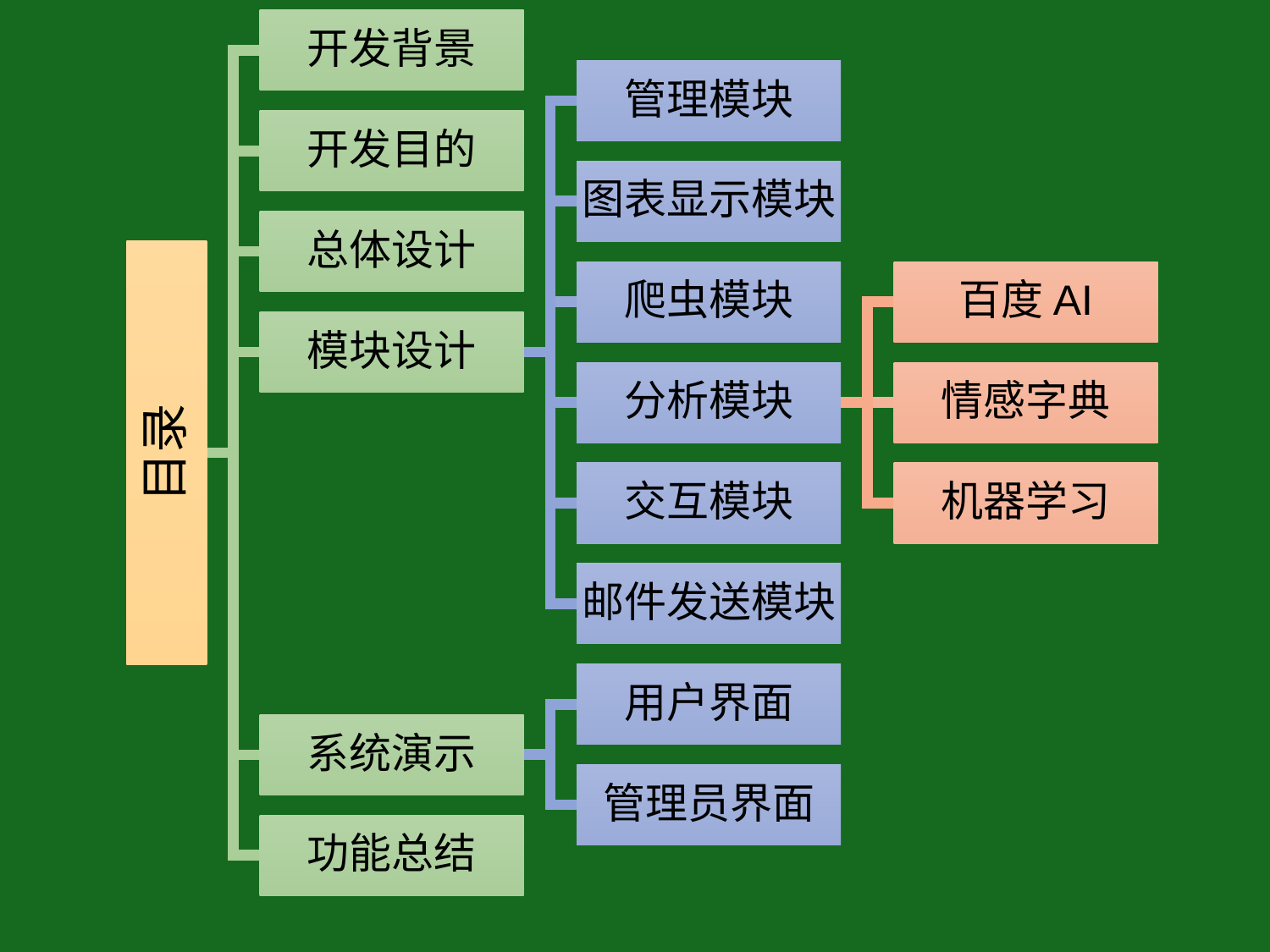

目录
开发背景
开发目的
总体设计
模块设计
管理模块
图表显示模块
爬虫模块
分析模块
百度AI
情感字典
机器学习
交互模块
邮件发送模块
系统演示
用户界面
管理员界面
功能总结